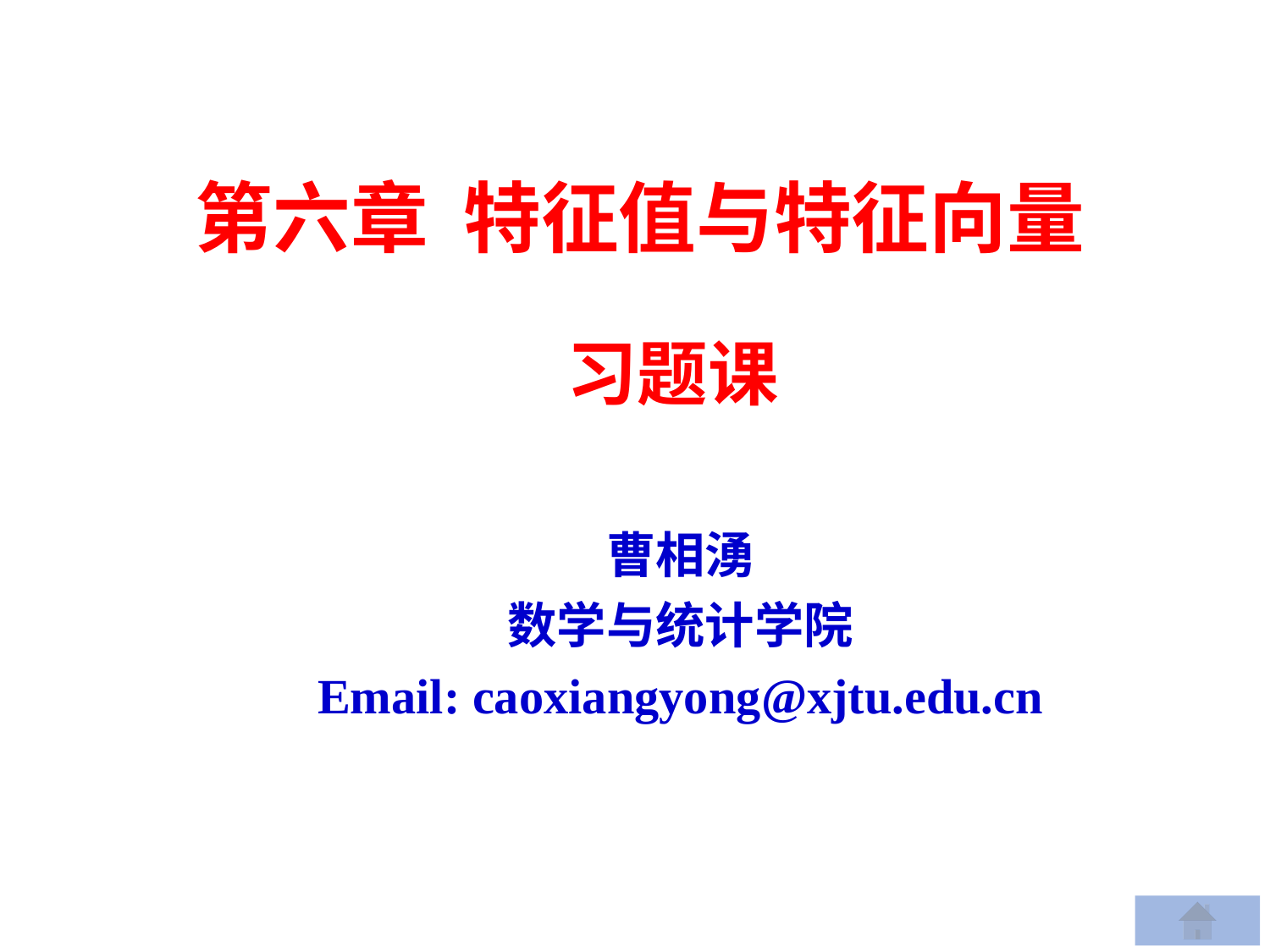

第六章  特征值与特征向量

    习题课
曹相湧
数学与统计学院
Email: caoxiangyong@xjtu.edu.cn